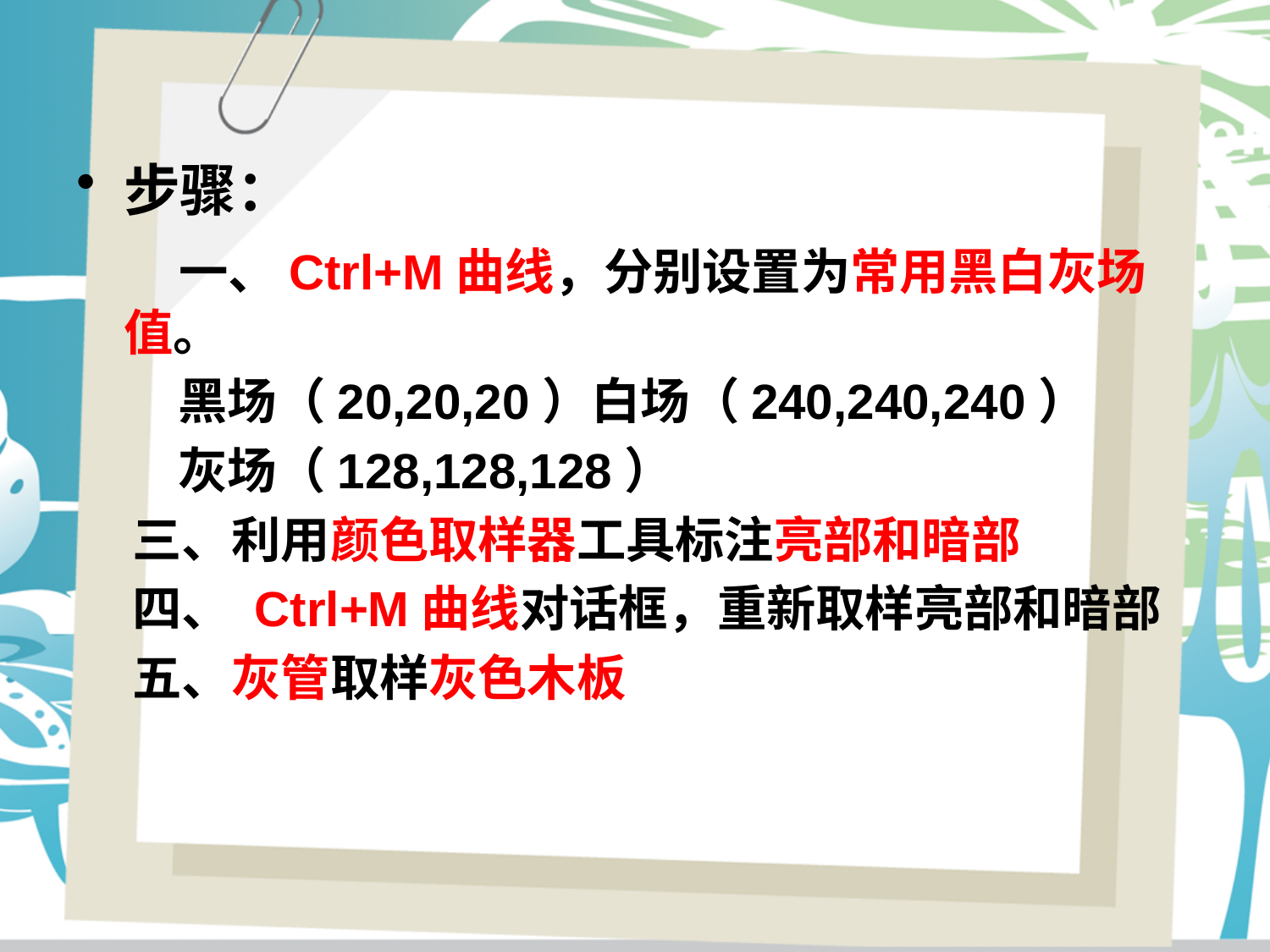

步骤：
       一、Ctrl+M曲线，分别设置为常用黑白灰场值。
        黑场（20,20,20）白场（240,240,240）
        灰场（128,128,128）
    三、利用颜色取样器工具标注亮部和暗部
    四、 Ctrl+M曲线对话框，重新取样亮部和暗部
    五、灰管取样灰色木板